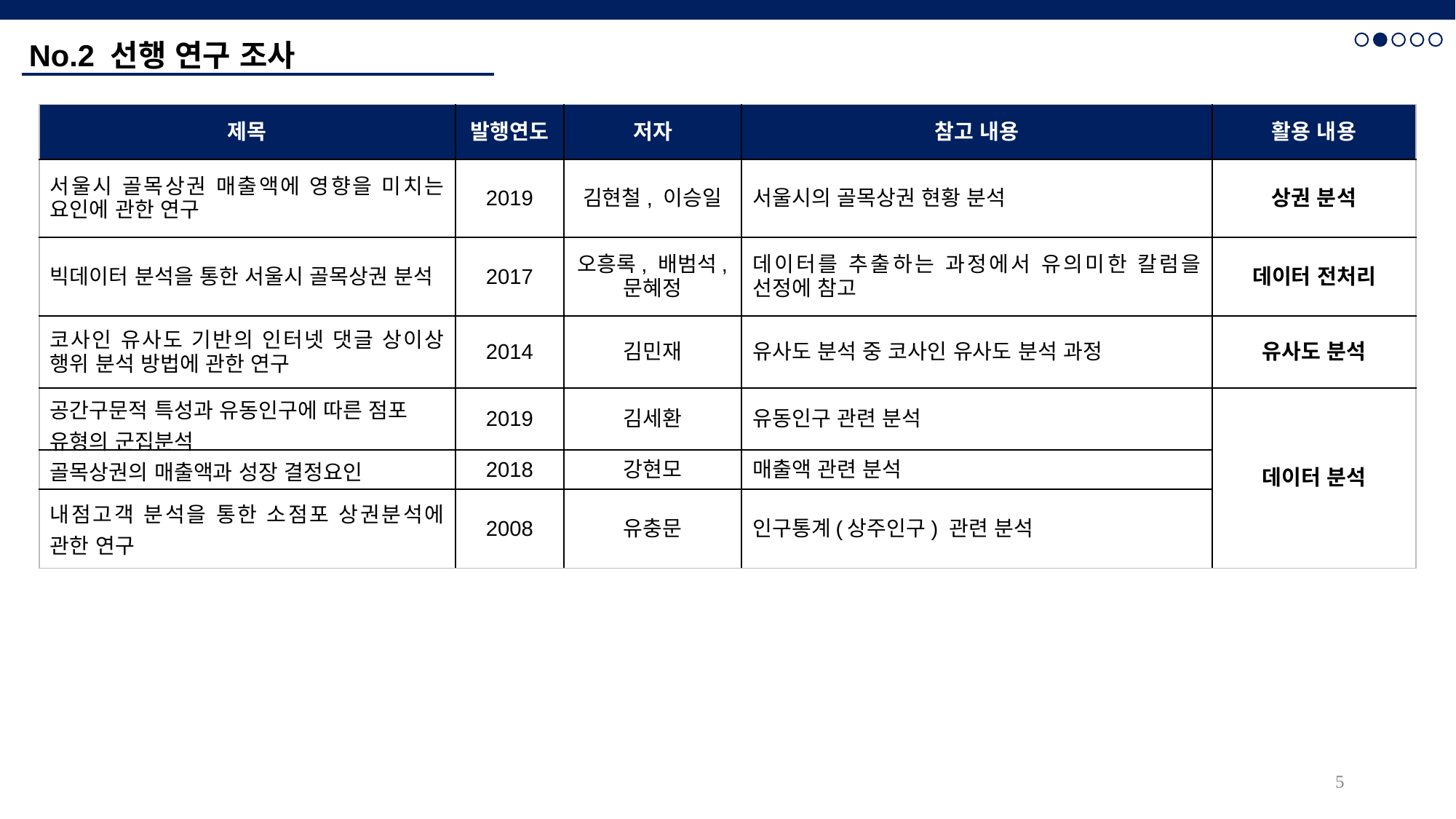

No.2 선행 연구 조사

| 제목 | 발행연도 | 저자 | 참고 내용 | 활용 내용 |
| --- | --- | --- | --- | --- |
| 서울시 골목상권 매출액에 영향을 미치는 요인에 관한 연구 | 2019 | 김현철, 이승일 | 서울시의 골목상권 현황 분석 | 상권 분석 |
| 빅데이터 분석을 통한 서울시 골목상권 분석 | 2017 | 오흥록, 배범석, 문혜정 | 데이터를 추출하는 과정에서 유의미한 칼럼을 선정에 참고 | 데이터 전처리 |
| 코사인 유사도 기반의 인터넷 댓글 상이상 행위 분석 방법에 관한 연구 | 2014 | 김민재 | 유사도 분석 중 코사인 유사도 분석 과정 | 유사도 분석 |
| 공간구문적 특성과 유동인구에 따른 점포 유형의 군집분석 | 2019 | 김세환 | 유동인구 관련 분석 | 데이터 분석 |
| 골목상권의 매출액과 성장 결정요인 | 2018 | 강현모 | 매출액 관련 분석 |  |
| 내점고객 분석을 통한 소점포 상권분석에 관한 연구 | 2008 | 유충문 | 인구통계(상주인구) 관련 분석 |  |
5